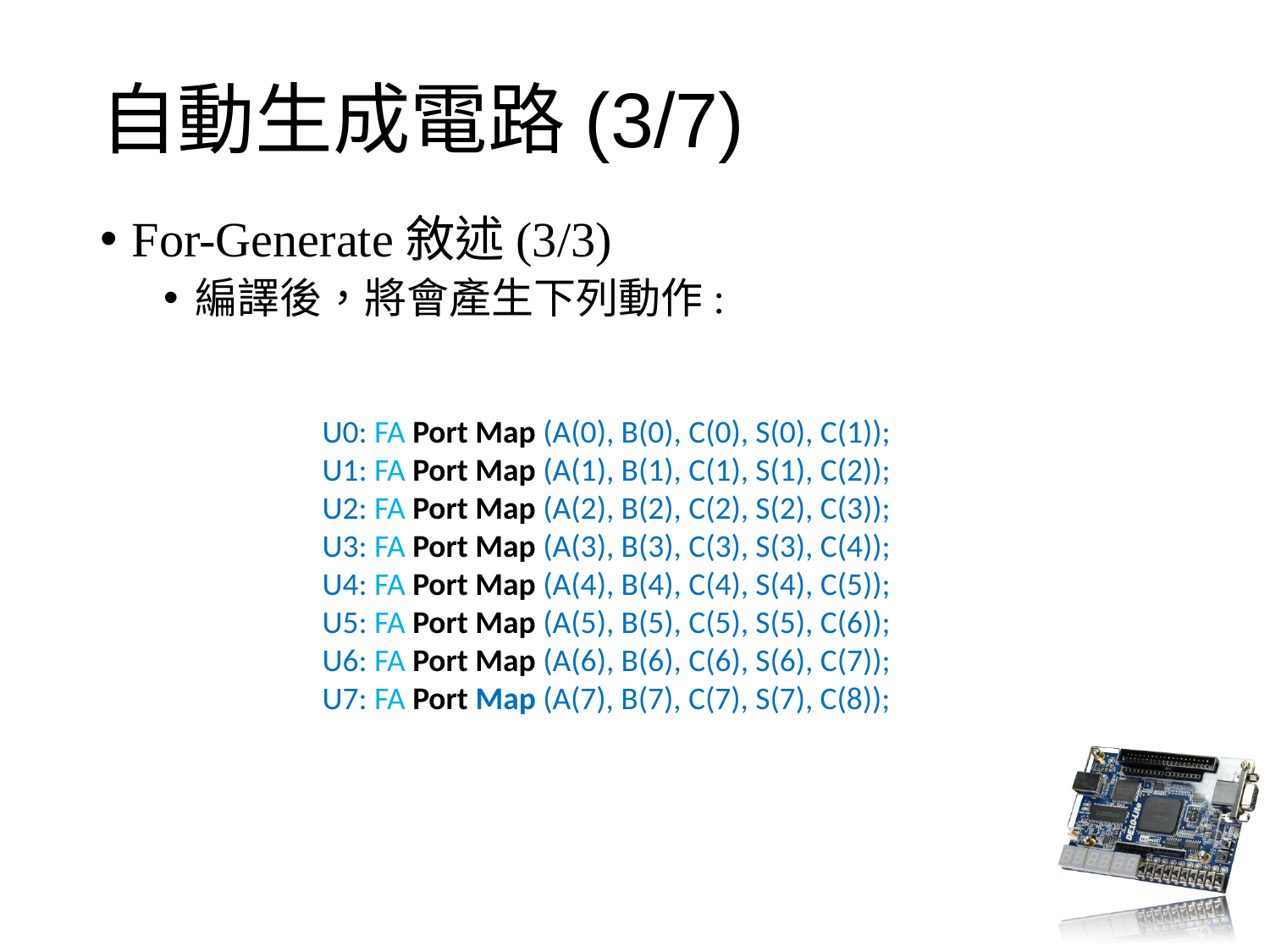

# 自動生成電路(3/7)
For-Generate敘述(3/3)
編譯後，將會產生下列動作:
U0: FA Port Map (A(0), B(0), C(0), S(0), C(1));
U1: FA Port Map (A(1), B(1), C(1), S(1), C(2));
U2: FA Port Map (A(2), B(2), C(2), S(2), C(3));
U3: FA Port Map (A(3), B(3), C(3), S(3), C(4));
U4: FA Port Map (A(4), B(4), C(4), S(4), C(5));
U5: FA Port Map (A(5), B(5), C(5), S(5), C(6));
U6: FA Port Map (A(6), B(6), C(6), S(6), C(7));
U7: FA Port Map (A(7), B(7), C(7), S(7), C(8));